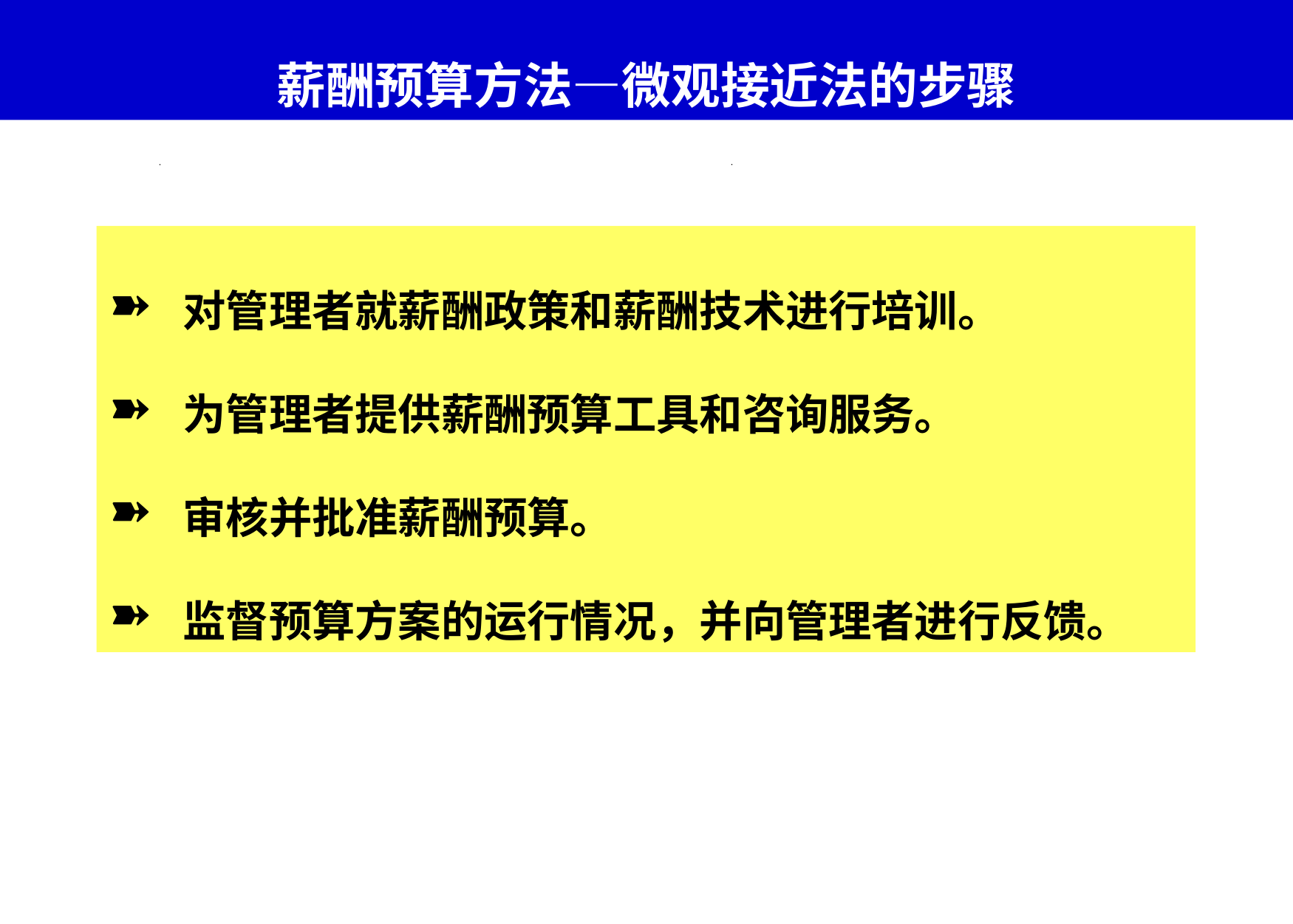

# 薪酬预算方法—微观接近法的步骤

对管理者就薪酬政策和薪酬技术进行培训。
为管理者提供薪酬预算工具和咨询服务。
审核并批准薪酬预算。
监督预算方案的运行情况，并向管理者进行反馈。